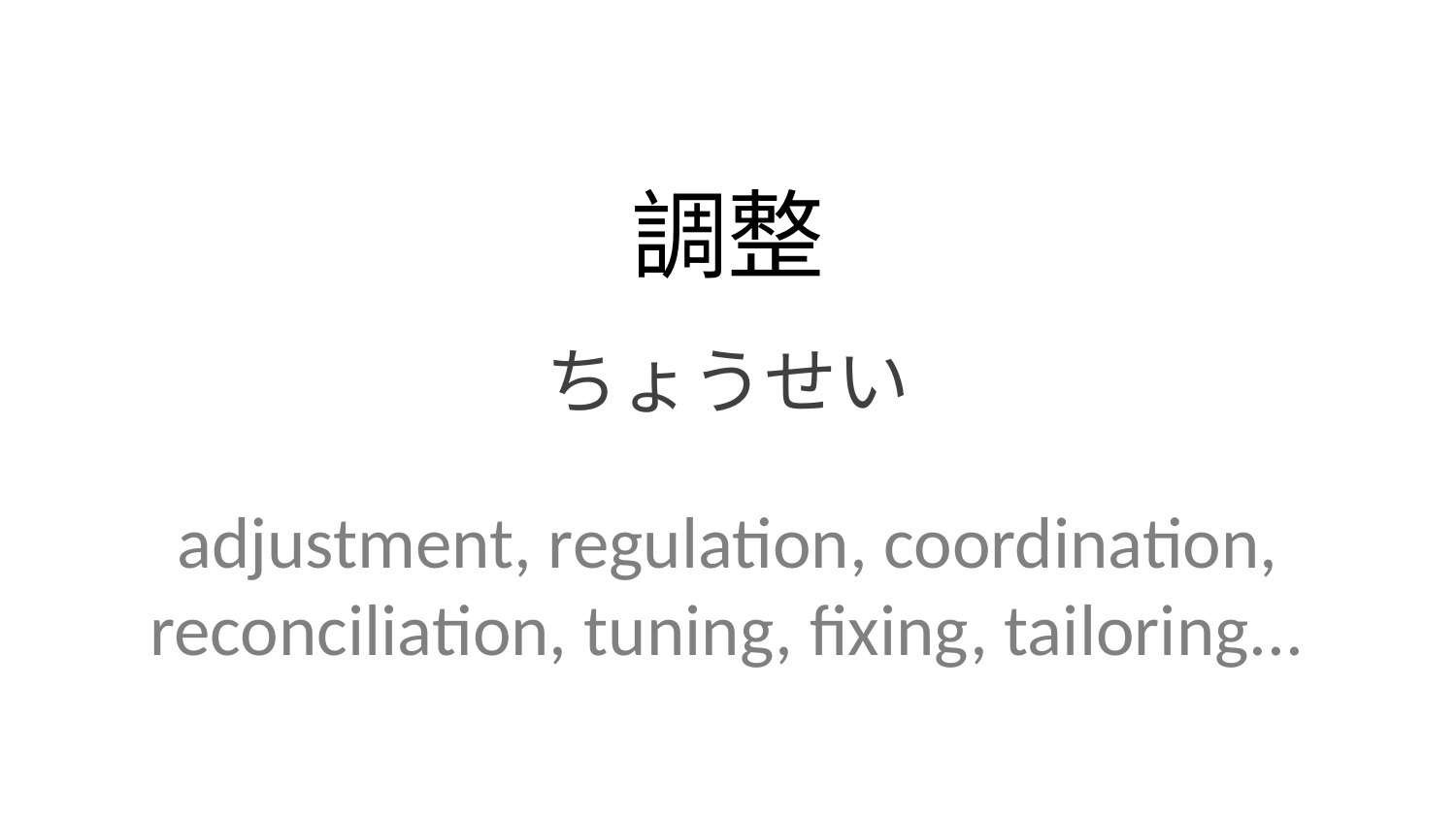

調整

ちょうせい
adjustment, regulation, coordination, reconciliation, tuning, fixing, tailoring...